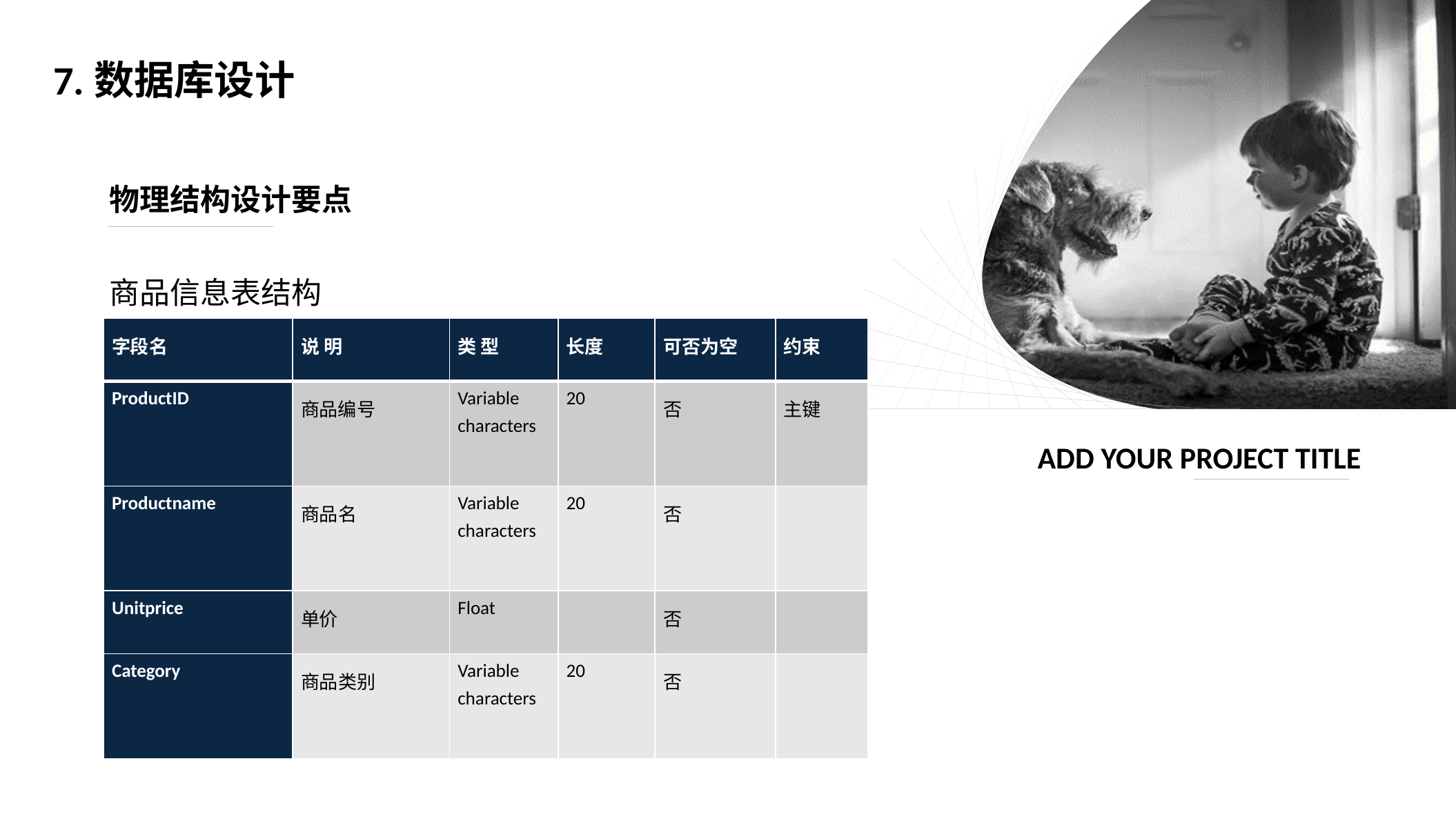

7.数据库设计

物理结构设计要点

商品信息表结构

| 字段名 | 说 明 | 类 型 | 长度 | 可否为空 | 约束 |
| --- | --- | --- | --- | --- | --- |
| ProductID | 商品编号 | Variable characters | 20 | 否 | 主键 |
| Productname | 商品名 | Variable characters | 20 | 否 |  |
| Unitprice | 单价 | Float |  | 否 |  |
| Category | 商品类别 | Variable characters | 20 | 否 |  |

ADD YOUR PROJECT TITLE